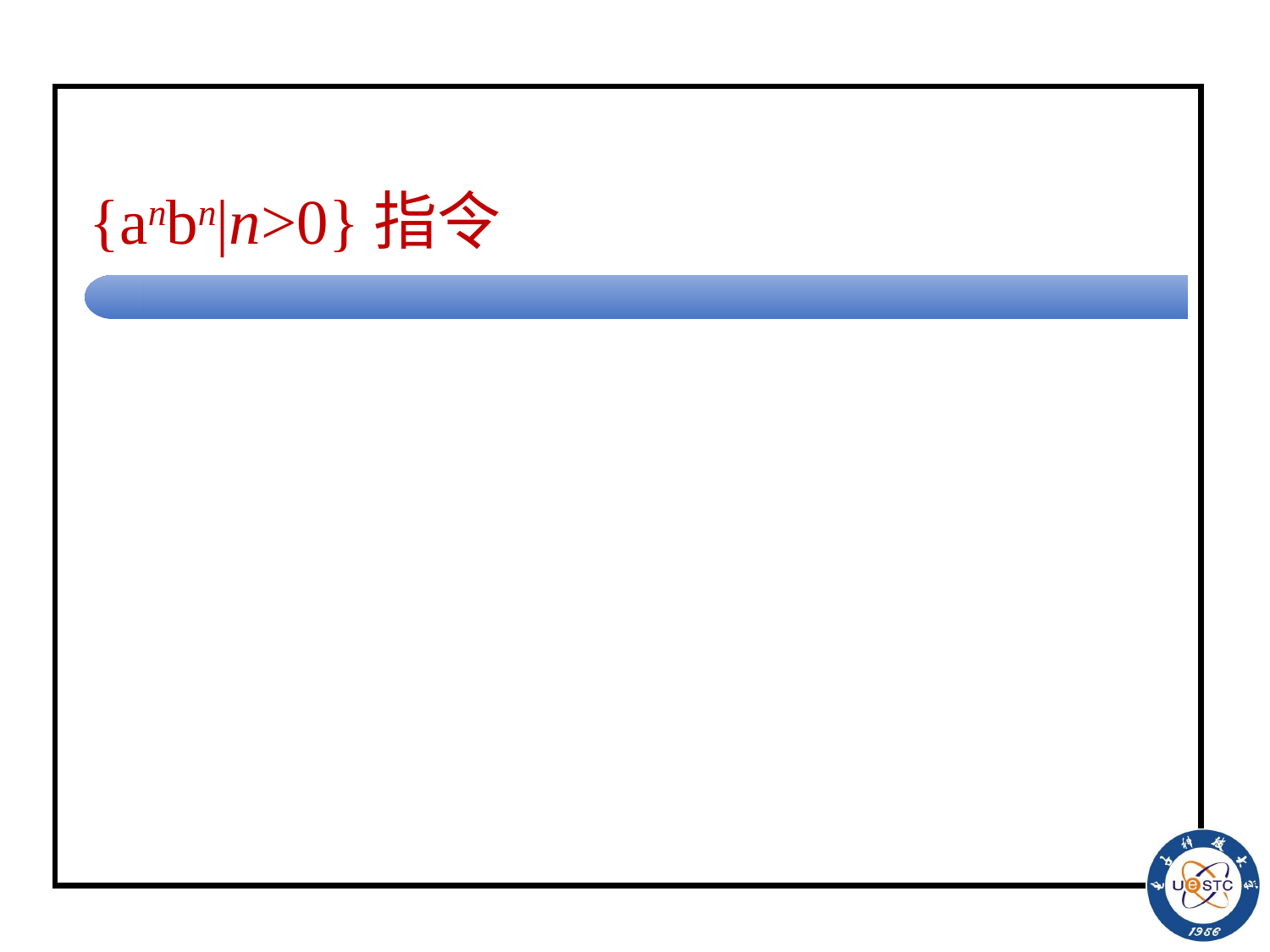

# {anbn|n>0}指令
① a+b+格式合法性检查
<start,  a,  s_a,    a,  R>
<s_a,    a,  s_a,    a,  R>
<s_a,    b,  s_b,    b,  R>
<s_b,    b,  s_b,    b,  R>
<s_b,    B,  first,  B,  L>
② 移动至纸带开始处
<first,  b,  first,      b,  L>
<first,  a,  first,      a,  L>
<first,  ├,  new_start,  ├,  R>